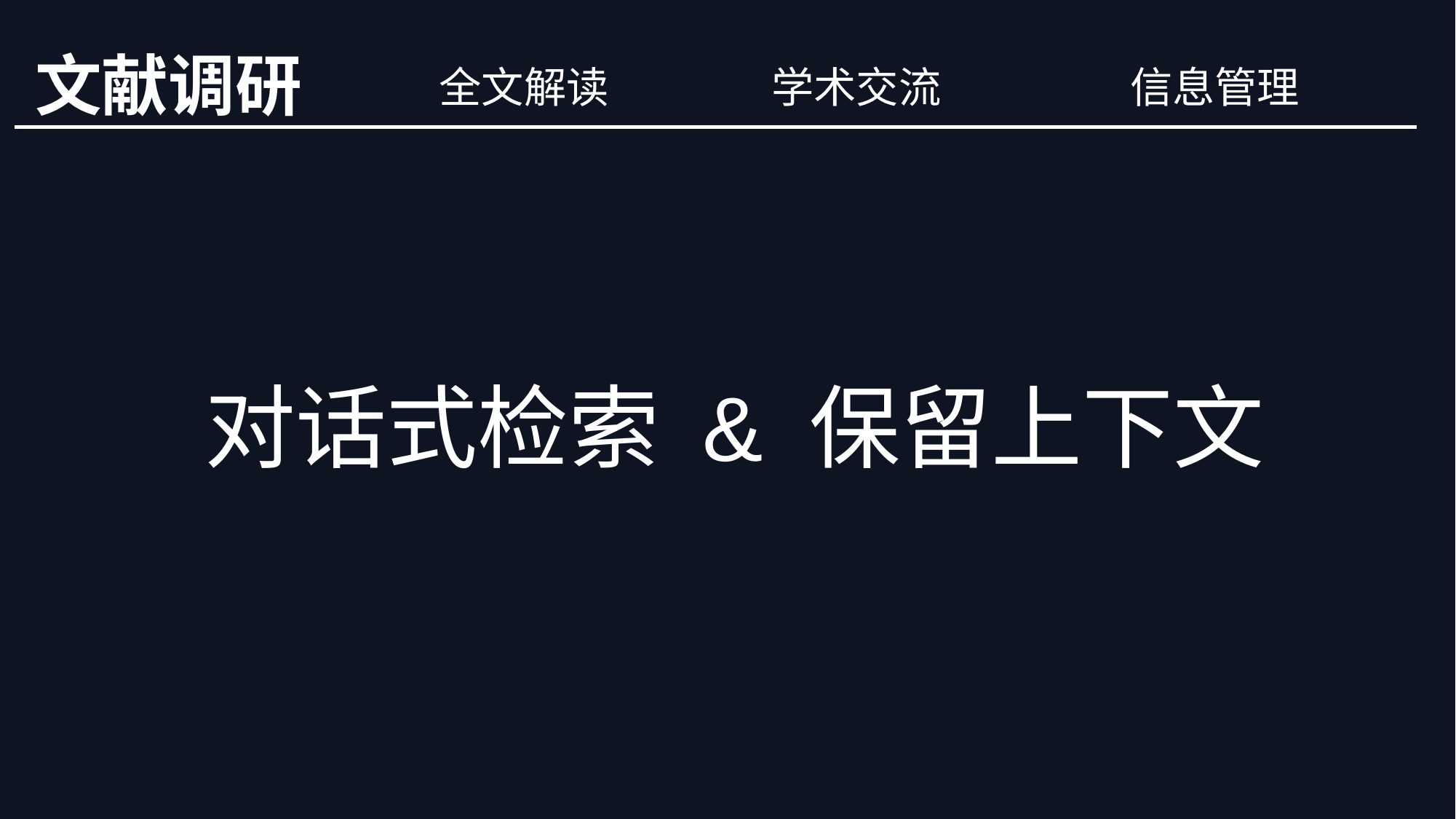

全文解读
学术交流
信息管理
# 文献调研

对话式检索 & 保留上下文